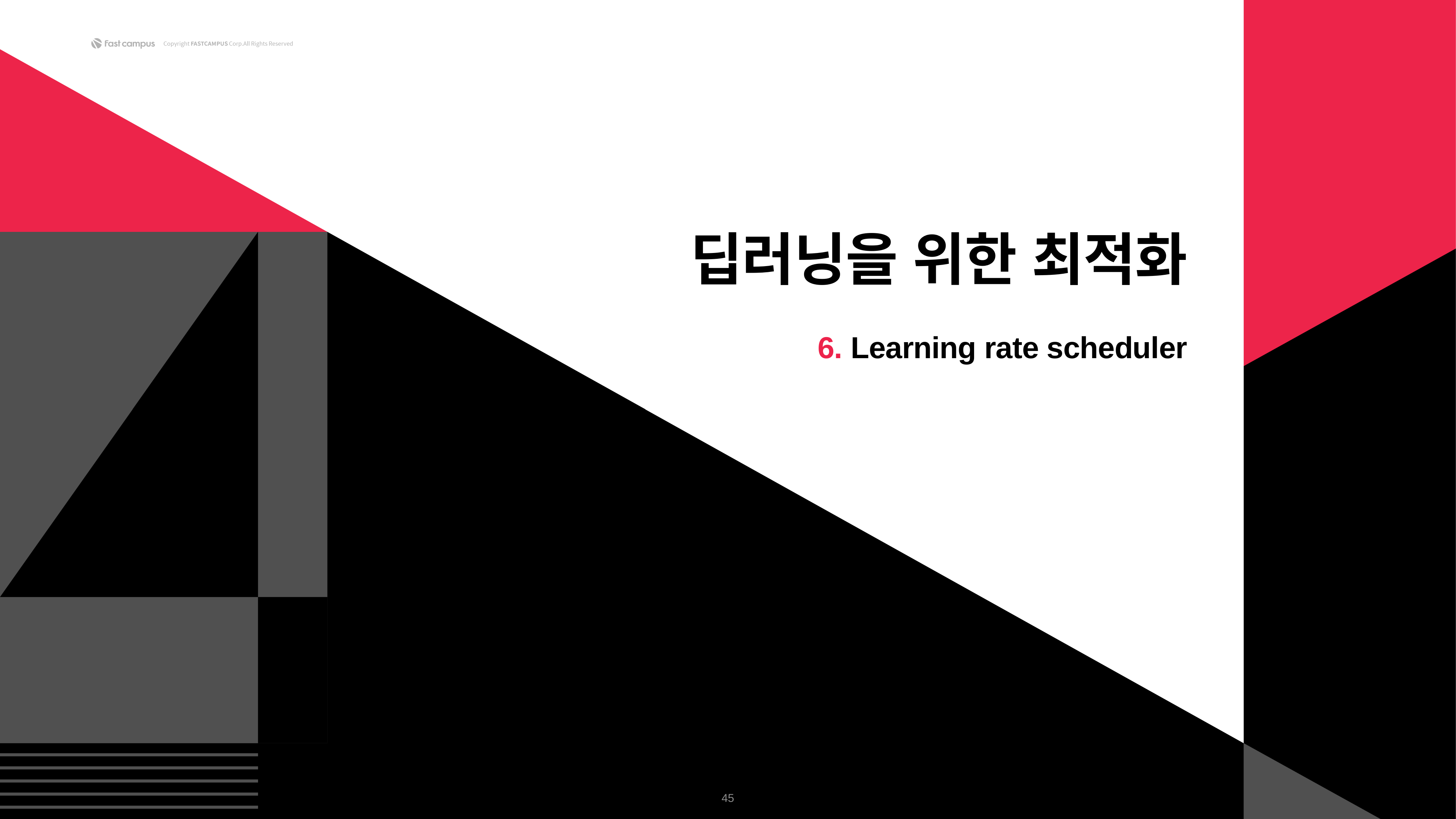

딥러닝을 위한 최적화

6. Learning rate scheduler
45